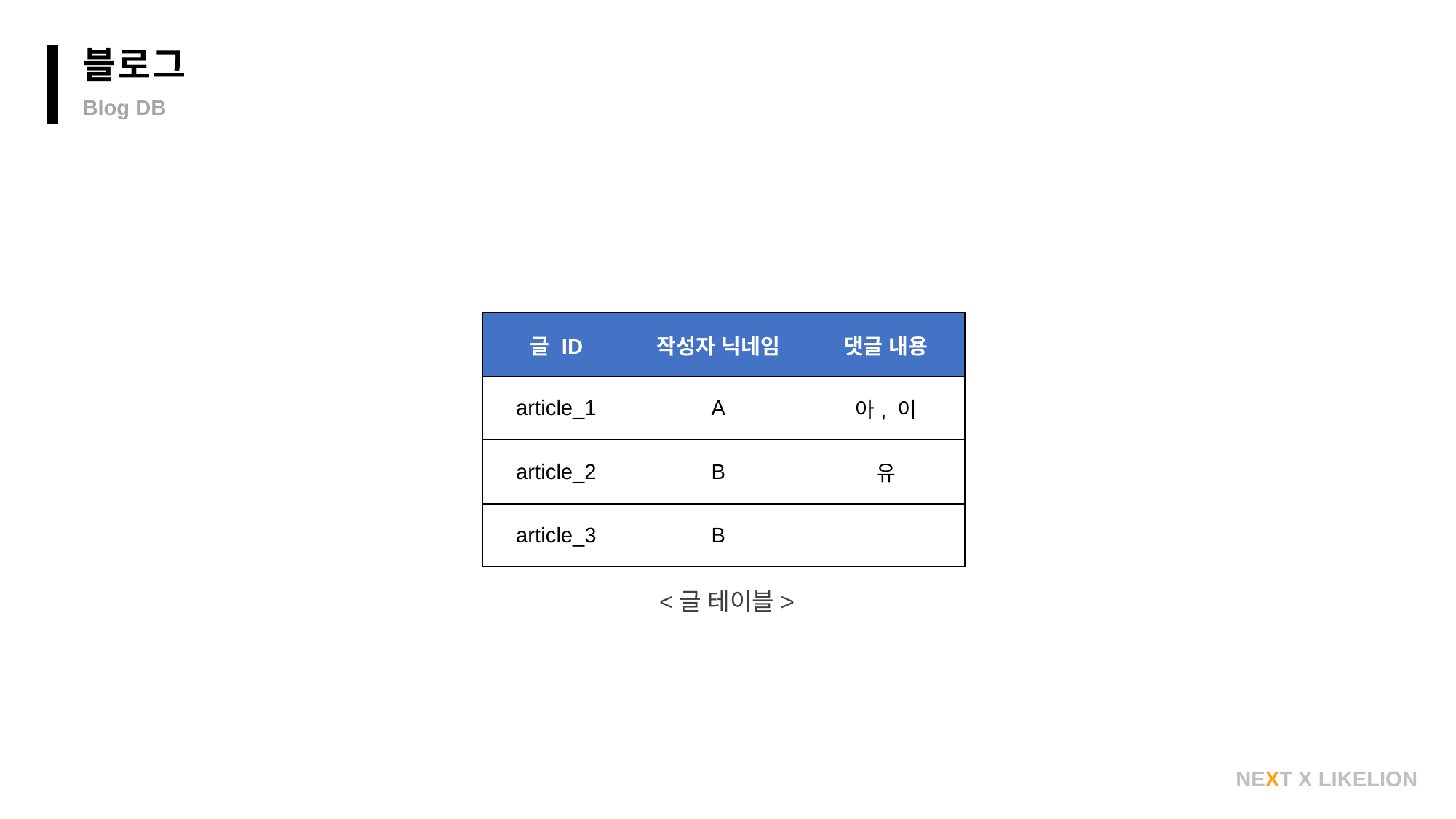

블로그

Blog DB
| 글 ID | 작성자 닉네임 | 댓글 내용 |
| --- | --- | --- |
| article\_1 | A | 아, 이 |
| article\_2 | B | 유 |
| article\_3 | B |  |
<글 테이블>
NEXT X LIKELION